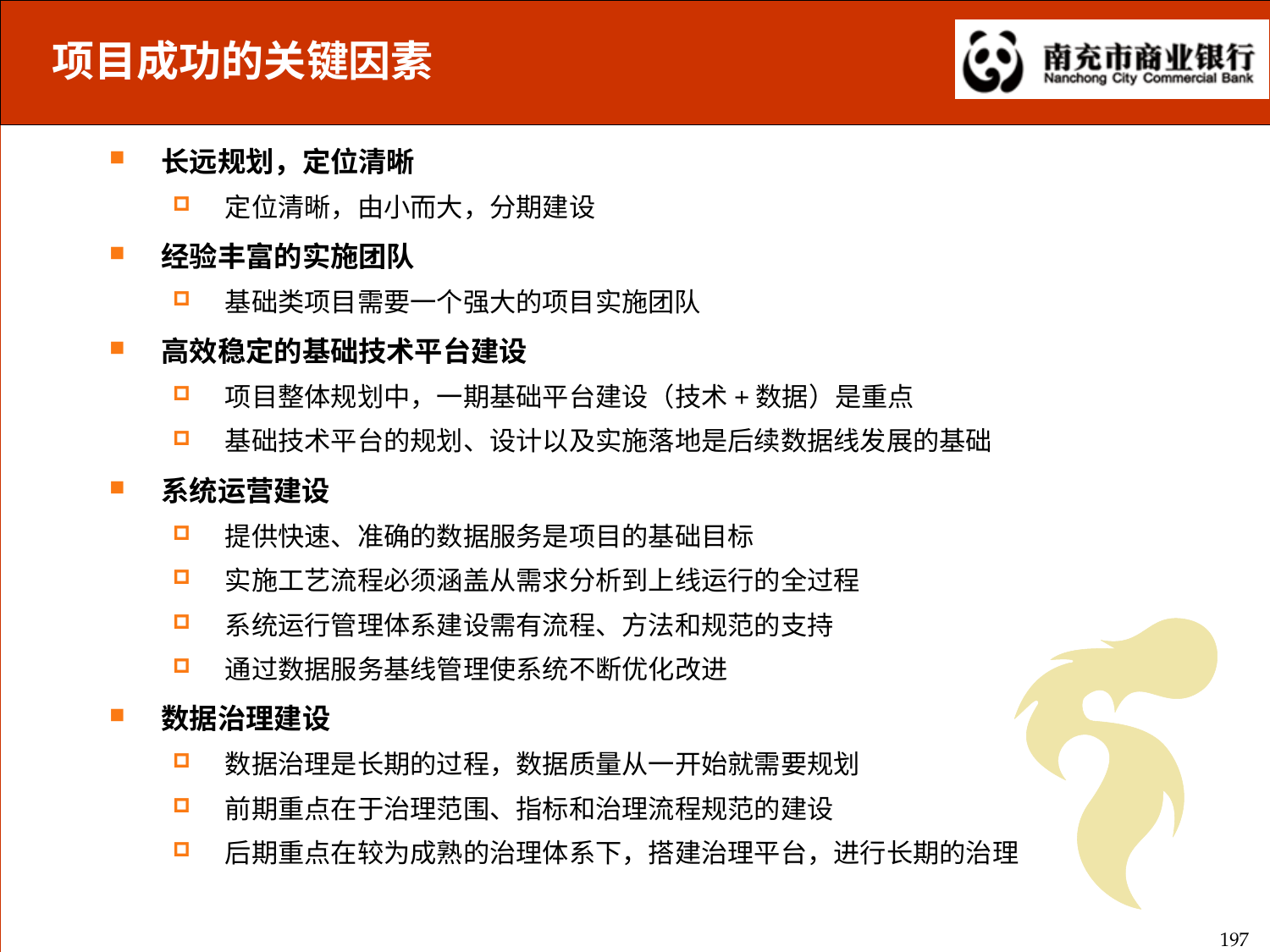

项目成功的关键因素
长远规划，定位清晰
定位清晰，由小而大，分期建设
经验丰富的实施团队
基础类项目需要一个强大的项目实施团队
高效稳定的基础技术平台建设
项目整体规划中，一期基础平台建设（技术+数据）是重点
基础技术平台的规划、设计以及实施落地是后续数据线发展的基础
系统运营建设
提供快速、准确的数据服务是项目的基础目标
实施工艺流程必须涵盖从需求分析到上线运行的全过程
系统运行管理体系建设需有流程、方法和规范的支持
通过数据服务基线管理使系统不断优化改进
数据治理建设
数据治理是长期的过程，数据质量从一开始就需要规划
前期重点在于治理范围、指标和治理流程规范的建设
后期重点在较为成熟的治理体系下，搭建治理平台，进行长期的治理
197